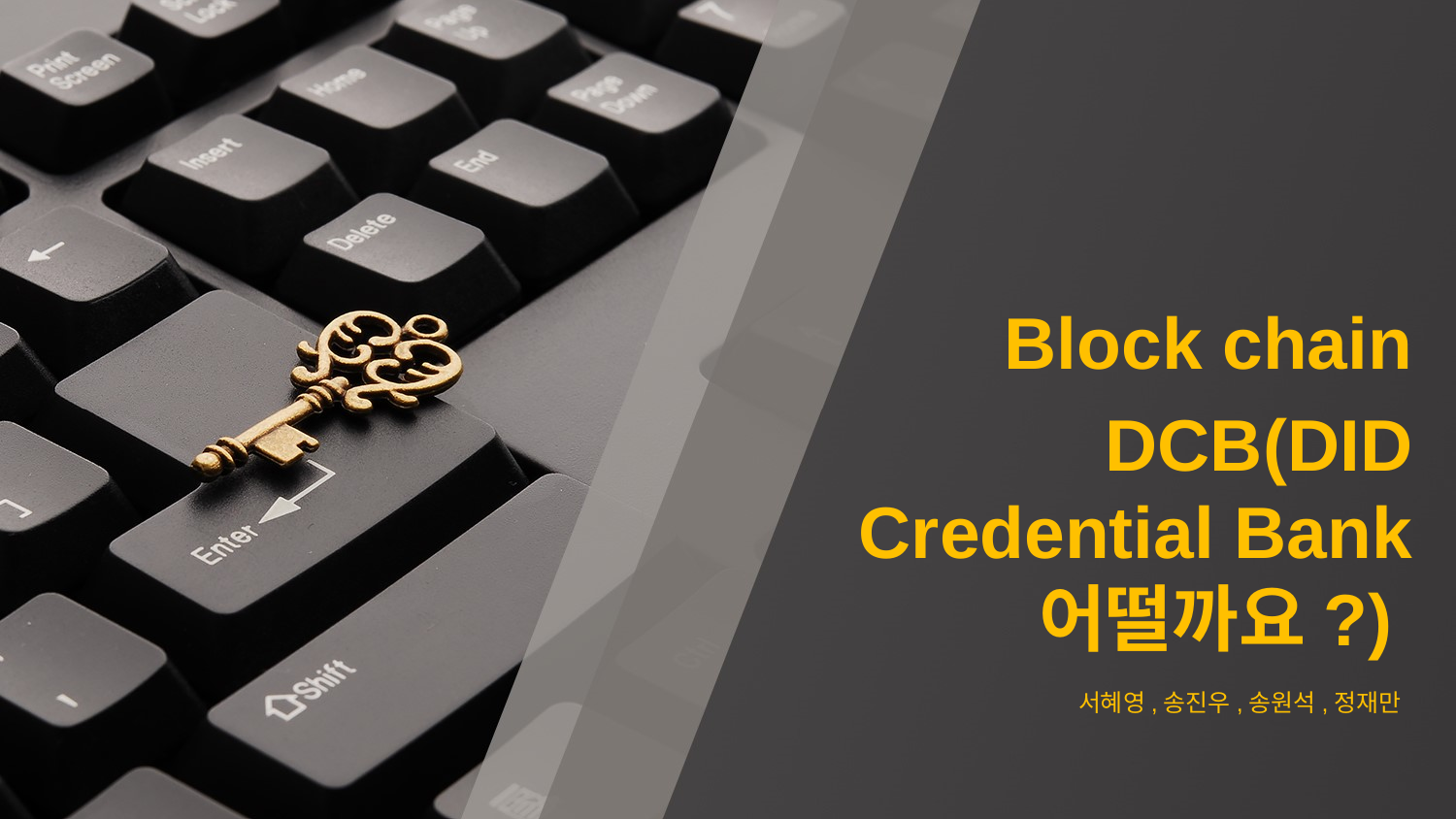

Block chain
DCB(DID Credential Bank 어떨까요?)
서혜영,송진우,송원석,정재만
http://www.free-powerpoint-templates-design.com